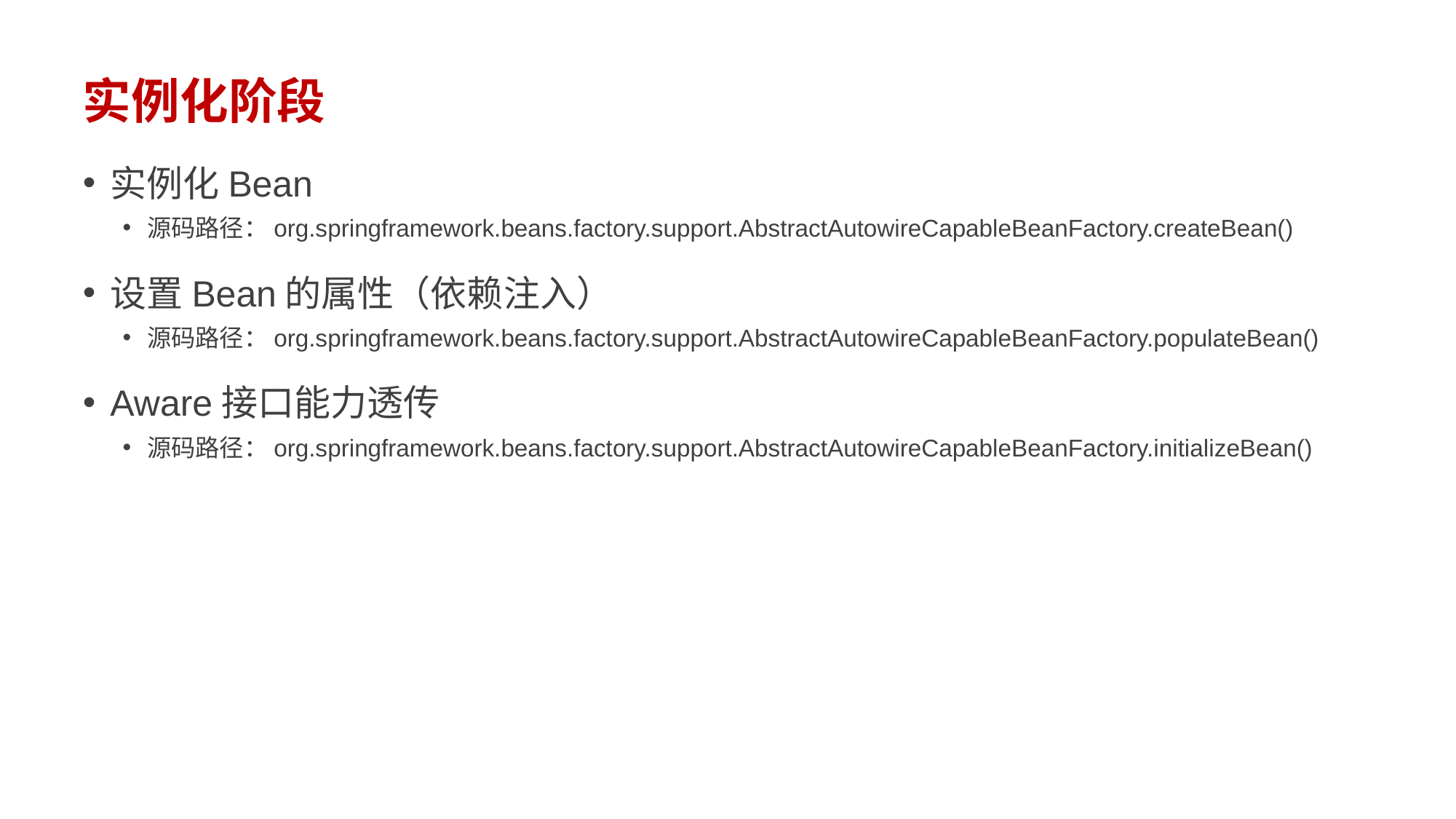

# 实例化阶段
实例化Bean
源码路径：org.springframework.beans.factory.support.AbstractAutowireCapableBeanFactory.createBean()
设置Bean的属性（依赖注入）
源码路径：org.springframework.beans.factory.support.AbstractAutowireCapableBeanFactory.populateBean()
Aware接口能力透传
源码路径：org.springframework.beans.factory.support.AbstractAutowireCapableBeanFactory.initializeBean()